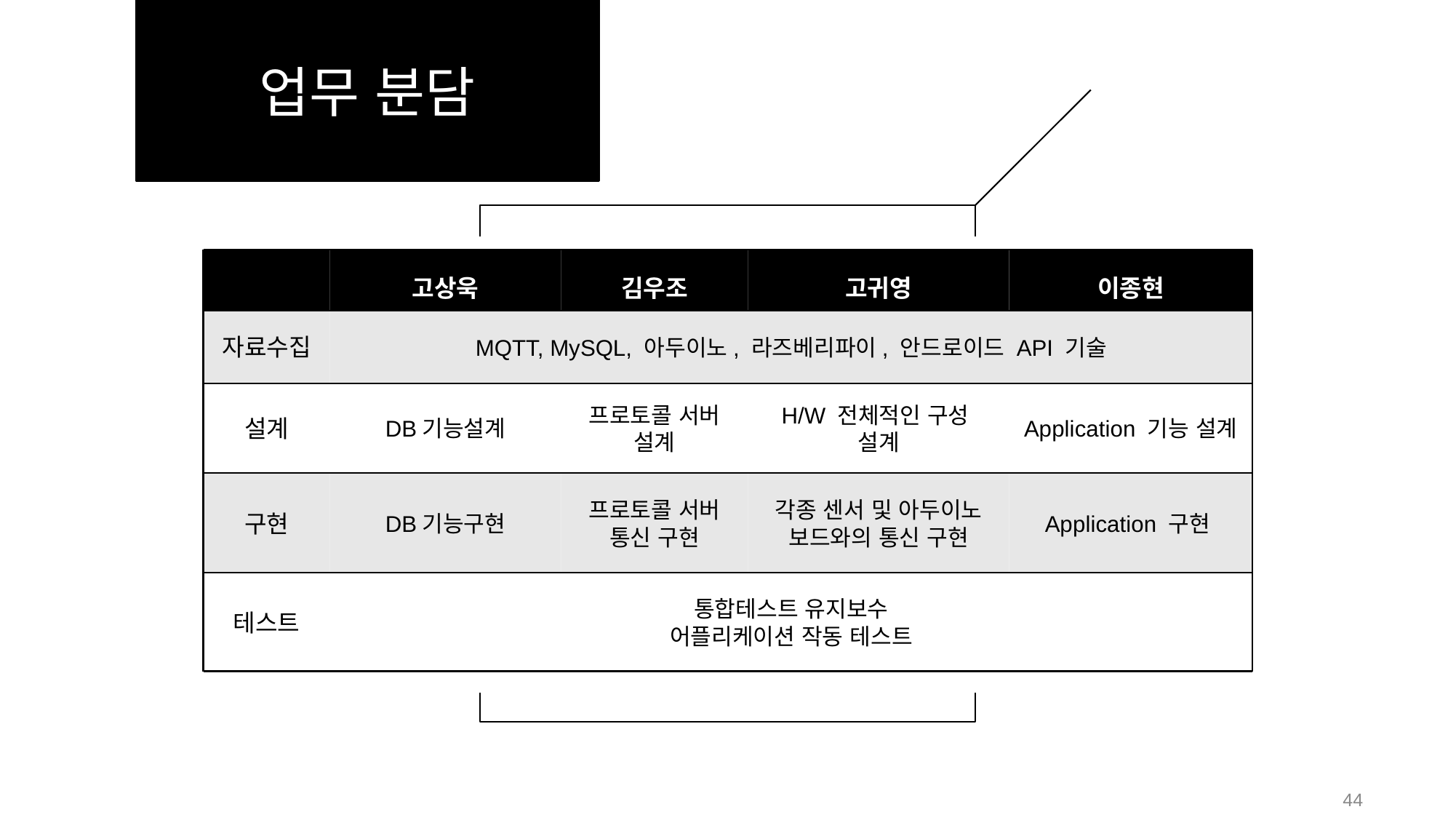

업무 분담

고상욱
김우조
고귀영
이종현
자료수집
MQTT, MySQL, 아두이노, 라즈베리파이, 안드로이드 API 기술
설계
DB기능설계
프로토콜 서버 설계
H/W 전체적인 구성  설계
Application 기능 설계
구현
DB기능구현
프로토콜 서버 통신 구현
각종 센서 및 아두이노 보드와의 통신 구현
Application 구현
테스트
통합테스트 유지보수
어플리케이션 작동 테스트
44